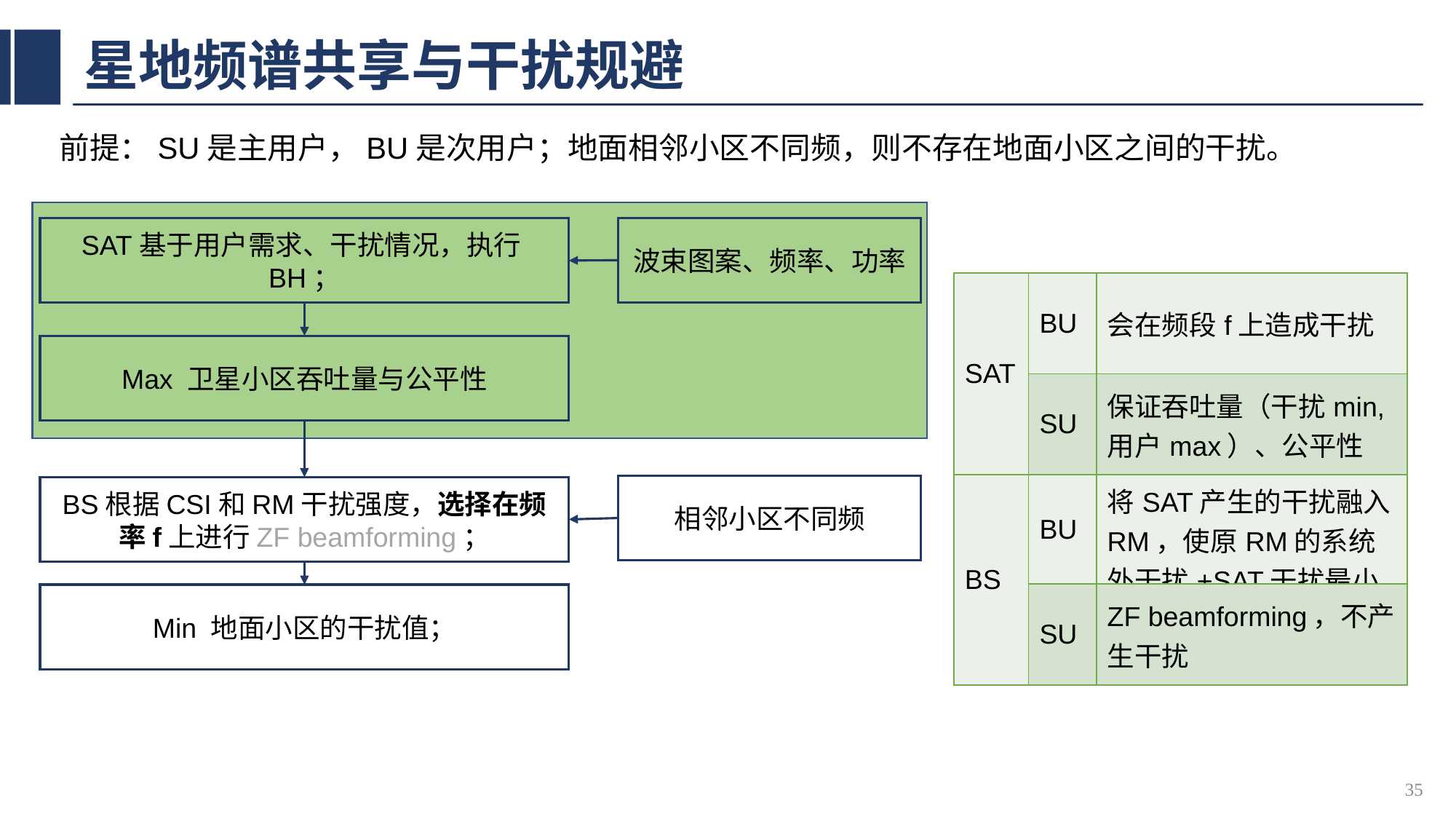

# 星地频谱共享与干扰规避
前提：SU是主用户，BU是次用户；地面相邻小区不同频，则不存在地面小区之间的干扰。

波束图案、频率、功率
SAT基于用户需求、干扰情况，执行BH；
| SAT | BU | 会在频段f上造成干扰 |
| --- | --- | --- |
|  | SU | 保证吞吐量（干扰min,用户max）、公平性 |
| BS | BU | 将SAT产生的干扰融入RM，使原RM的系统外干扰+SAT干扰最小 |
|  | SU | ZF beamforming，不产生干扰 |
Max 卫星小区吞吐量与公平性
相邻小区不同频
BS根据CSI和RM干扰强度，选择在频率f上进行ZF beamforming；
Min 地面小区的干扰值；
35